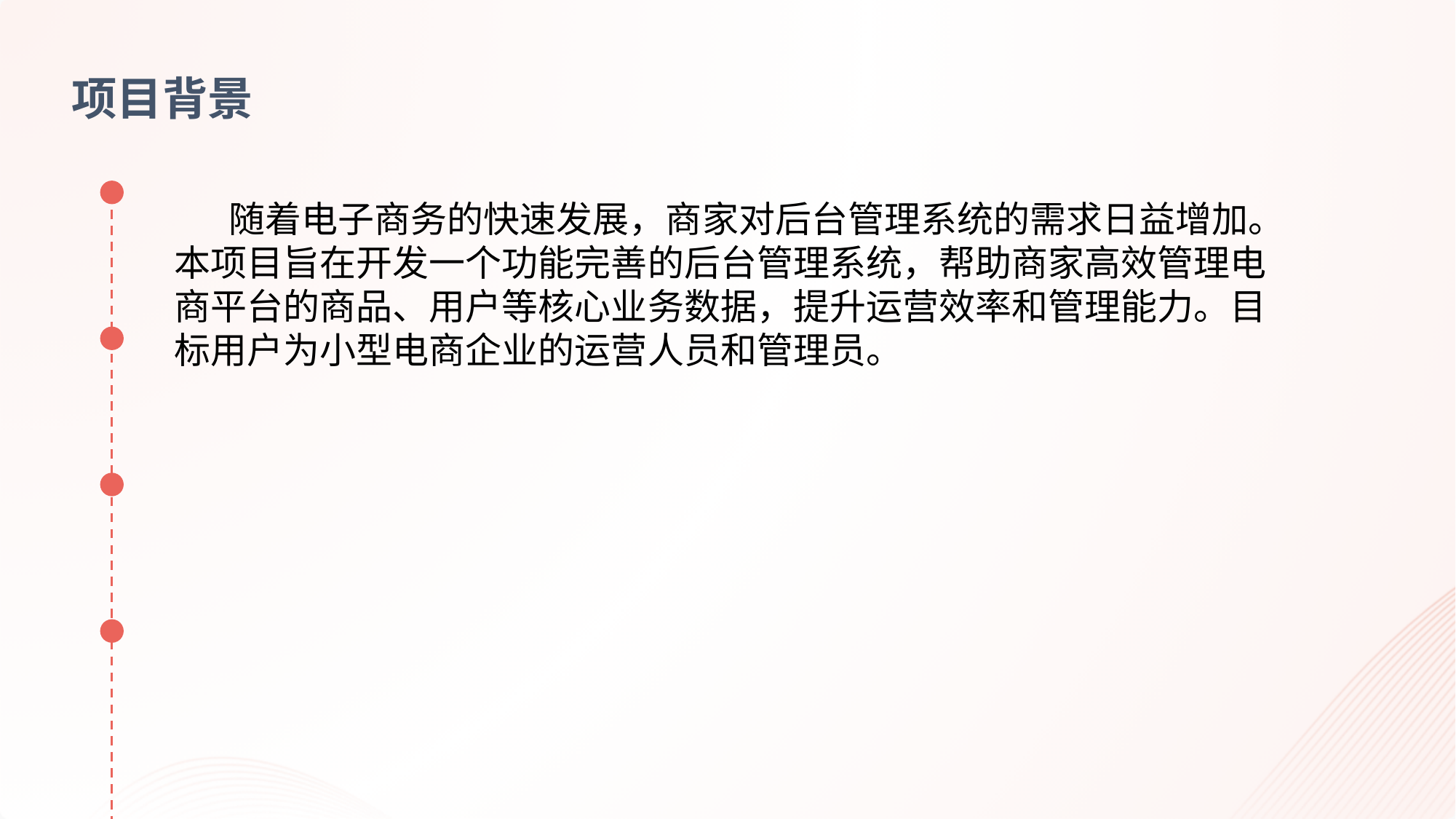

项目背景

随着电子商务的快速发展，商家对后台管理系统的需求日益增加。本项目旨在开发一个功能完善的后台管理系统，帮助商家高效管理电商平台的商品、用户等核心业务数据，提升运营效率和管理能力。目标用户为小型电商企业的运营人员和管理员。